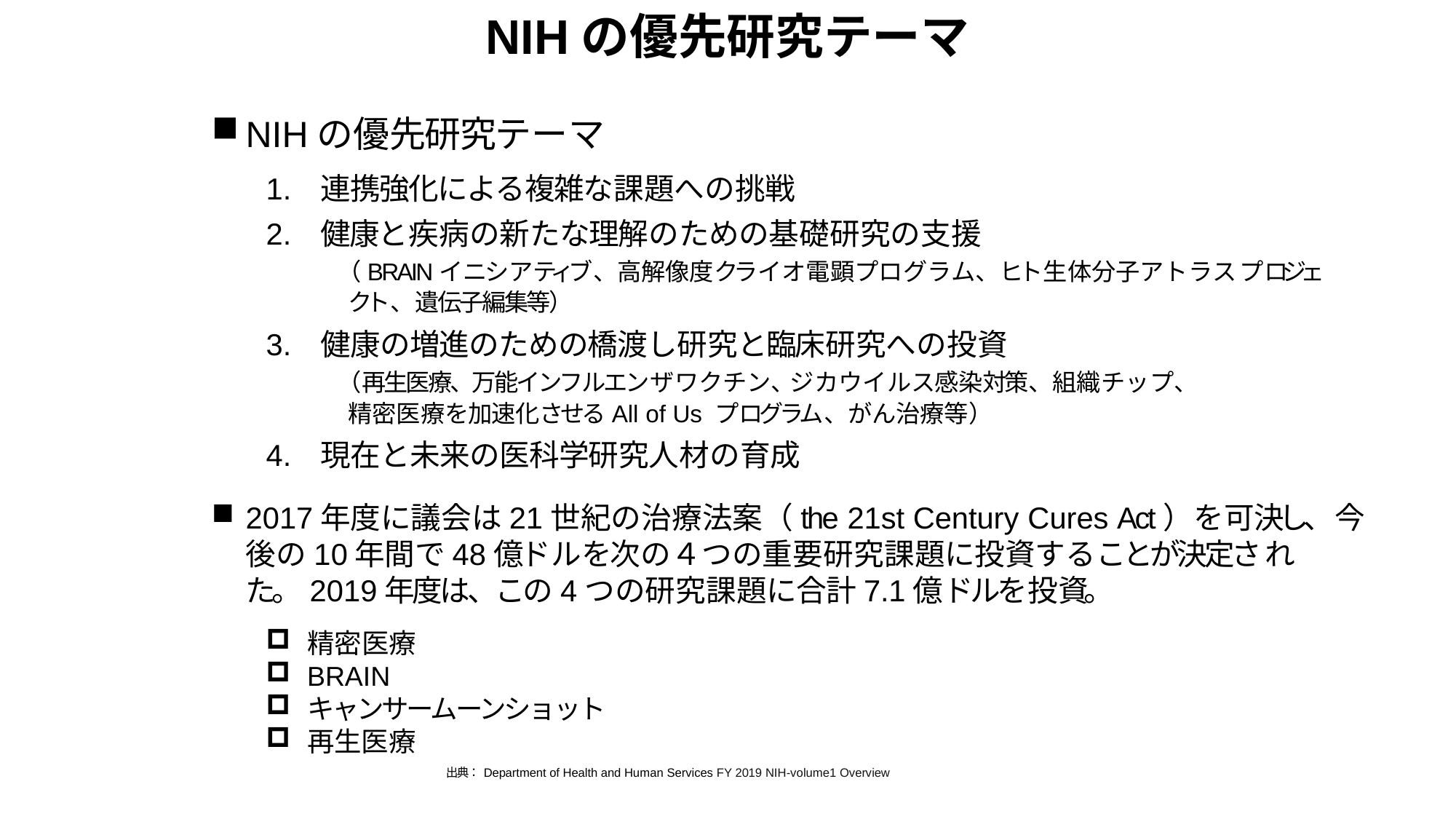

NIHの優先研究テーマ
NIHの優先研究テーマ
連携強化による複雑な課題への挑戦
健康と疾病の新たな理解のための基礎研究の支援
（BRAINイニシアティブ、高解像度クライオ電顕プログラム、ヒト生体分子アトラス プロジェクト、遺伝子編集等）
健康の増進のための橋渡し研究と臨床研究への投資
（再生医療、万能インフルエンザワクチン、ジカウイルス感染対策、組織チップ、
精密医療を加速化させるAll of Us プログラム、がん治療等）
現在と未来の医科学研究人材の育成
2017年度に議会は21世紀の治療法案（the 21st Century Cures Act）を可決し、 今後の10年間で48億ドルを次の４つの重要研究課題に投資することが決定さ れた。2019年度は、この4つの研究課題に合計7.1億ドルを投資。
精密医療
BRAIN
キャンサームーンショット
再生医療
出 典 ： Department of Health and Human Services FY 2019 NIH-volume1 Overview